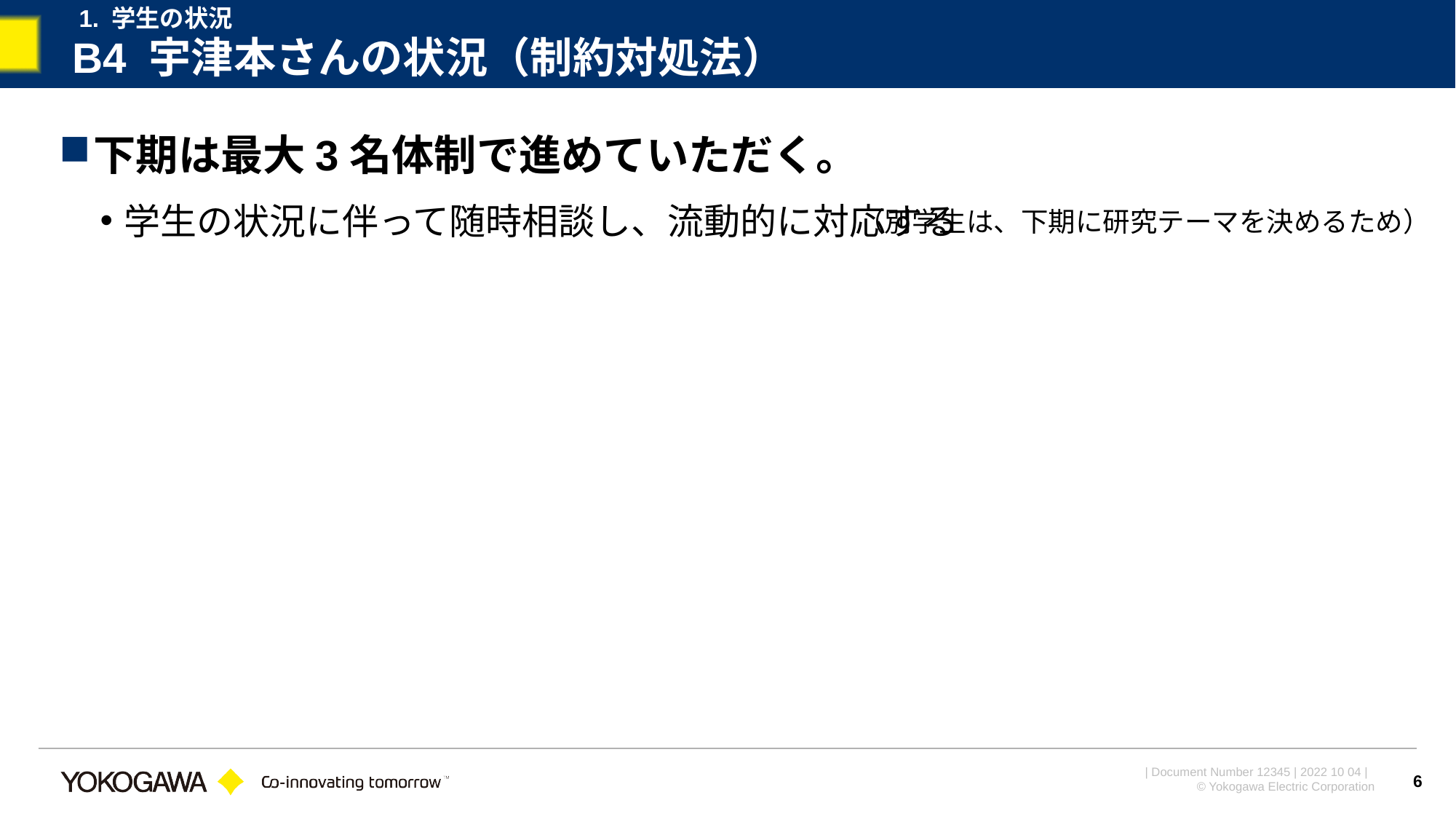

1. 学生の状況
# B4 宇津本さんの状況（制約対処法）
下期は最大3名体制で進めていただく。
学生の状況に伴って随時相談し、流動的に対応する
（別学生は、下期に研究テーマを決めるため）
6